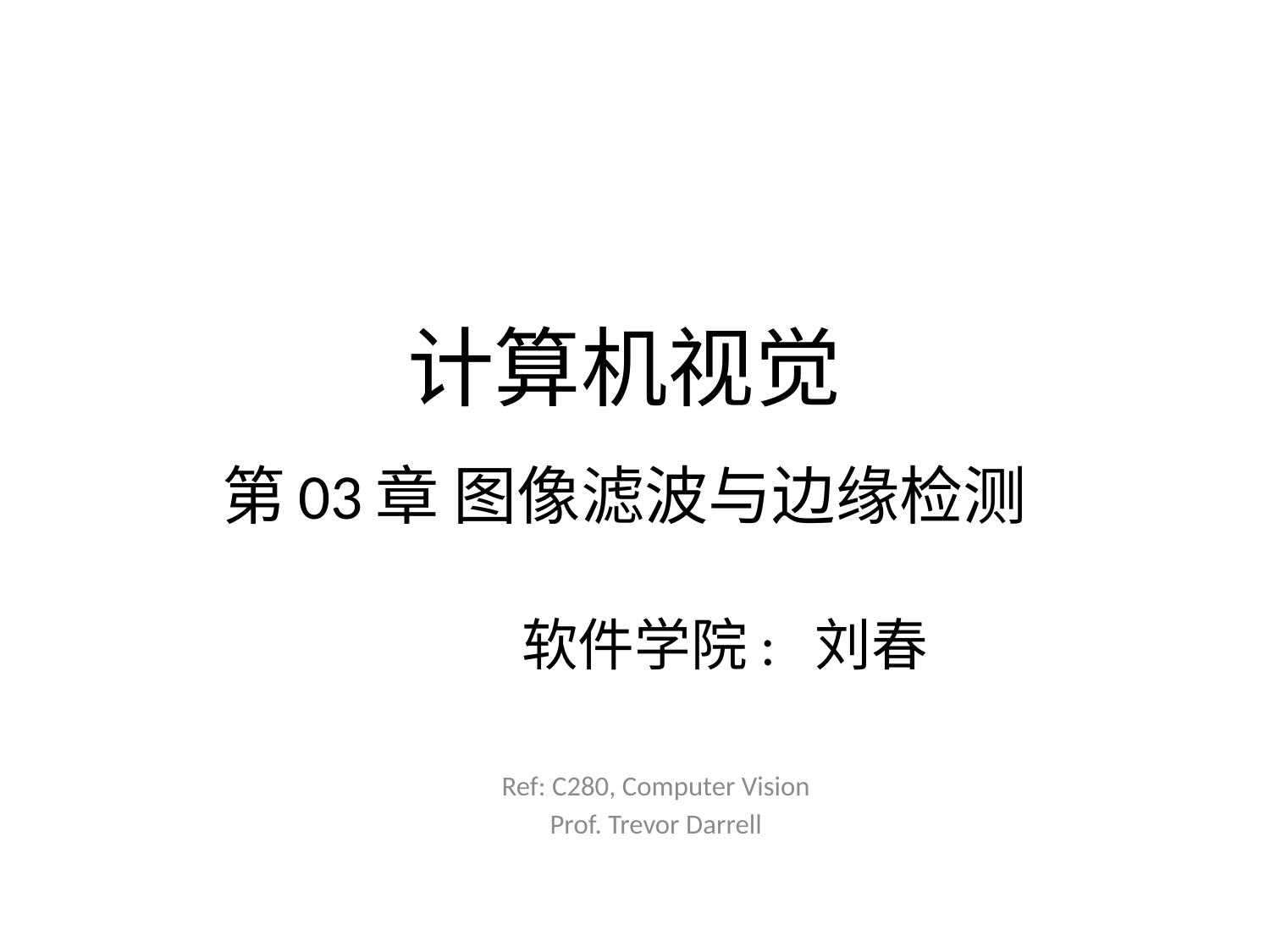

# 计算机视觉 第03章 图像滤波与边缘检测
软件学院:  刘春

Ref: C280, Computer Vision
Prof. Trevor Darrell